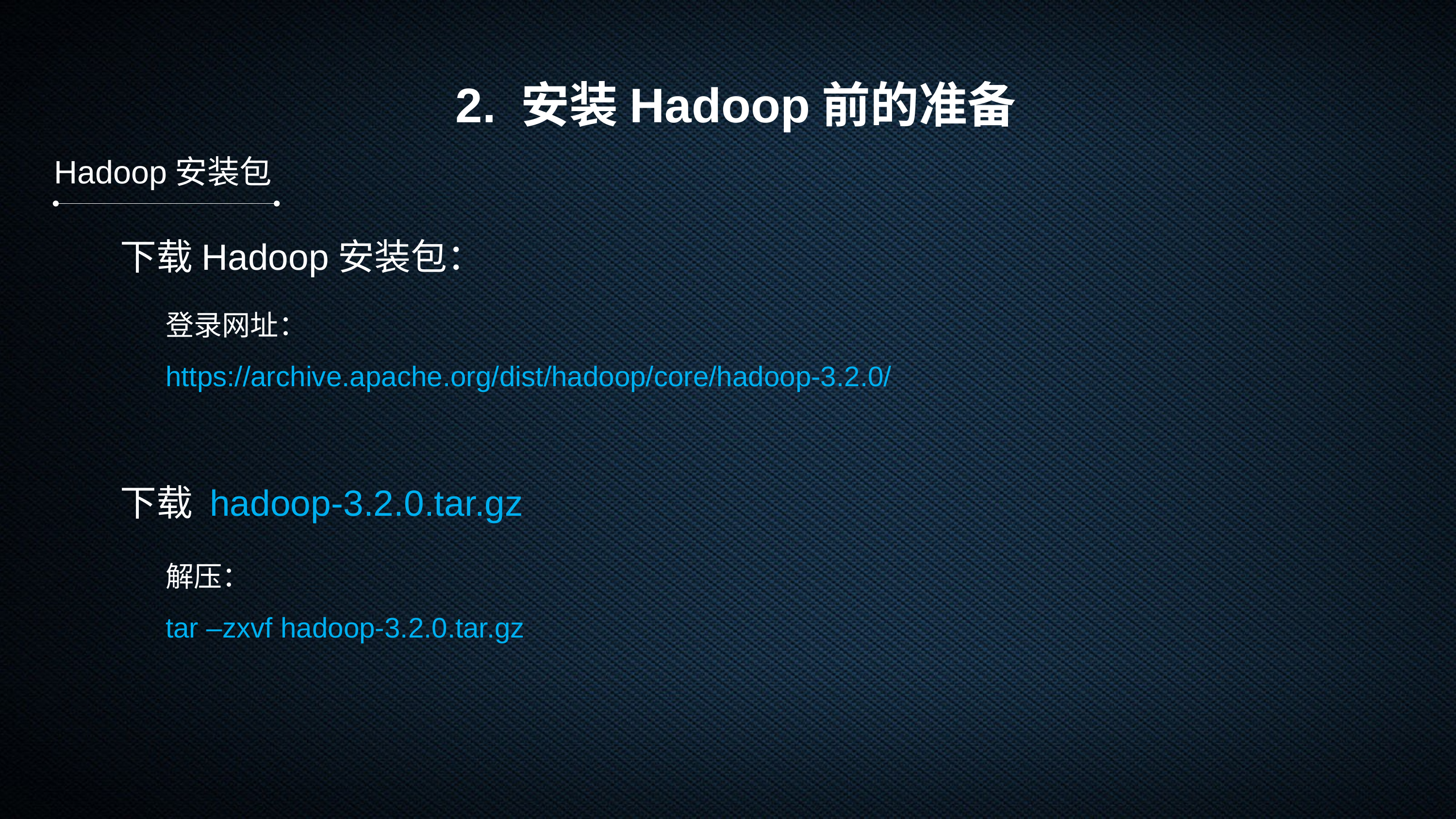

2. 安装Hadoop前的准备
Hadoop安装包
下载Hadoop安装包：
登录网址：
https://archive.apache.org/dist/hadoop/core/hadoop-3.2.0/
下载 hadoop-3.2.0.tar.gz
解压：
tar –zxvf hadoop-3.2.0.tar.gz